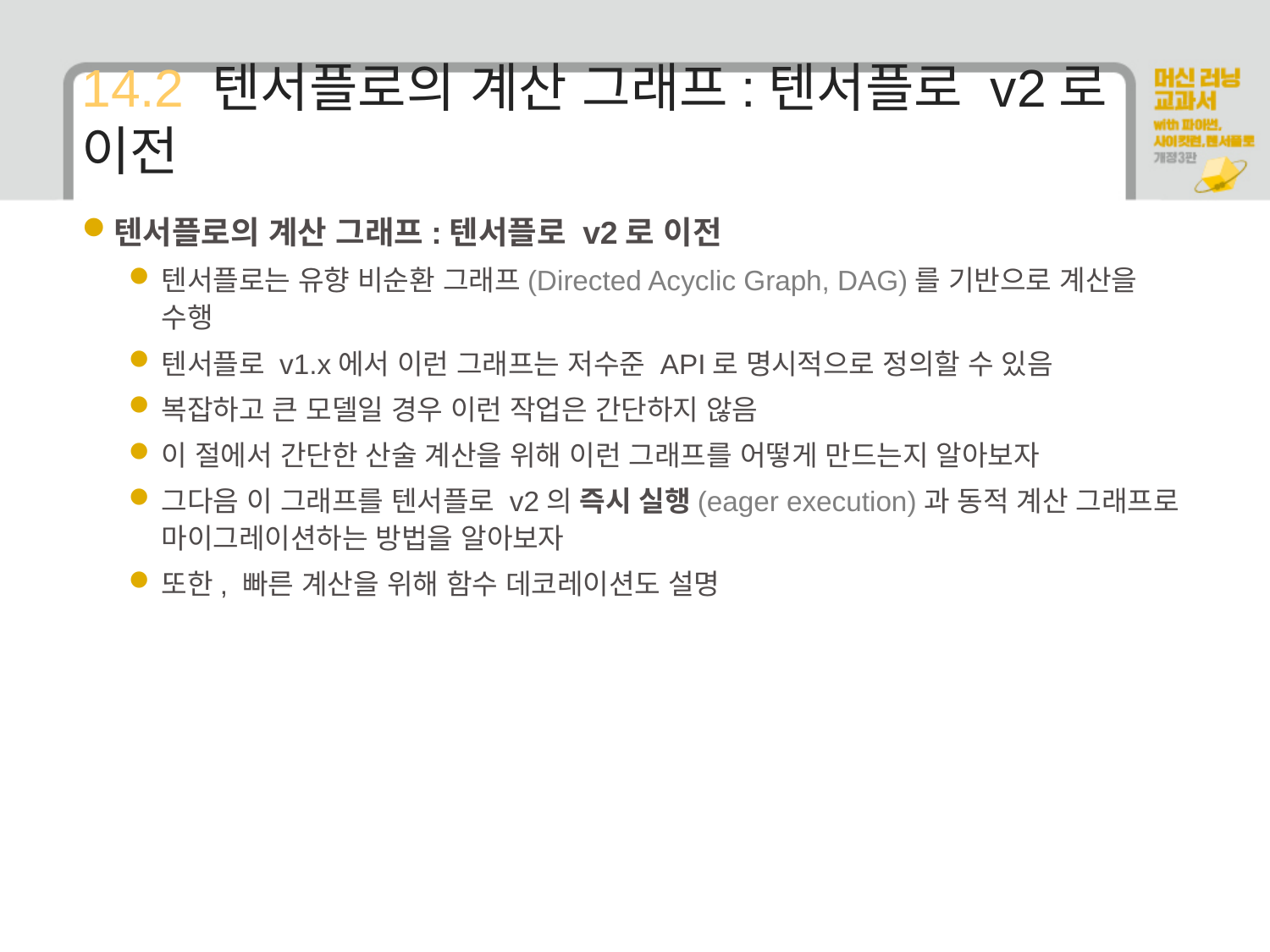

# 14.2 텐서플로의 계산 그래프:텐서플로 v2로 이전
텐서플로의 계산 그래프:텐서플로 v2로 이전
텐서플로는 유향 비순환 그래프(Directed Acyclic Graph, DAG)를 기반으로 계산을 수행
텐서플로 v1.x에서 이런 그래프는 저수준 API로 명시적으로 정의할 수 있음
복잡하고 큰 모델일 경우 이런 작업은 간단하지 않음
이 절에서 간단한 산술 계산을 위해 이런 그래프를 어떻게 만드는지 알아보자
그다음 이 그래프를 텐서플로 v2의 즉시 실행(eager execution)과 동적 계산 그래프로 마이그레이션하는 방법을 알아보자
또한, 빠른 계산을 위해 함수 데코레이션도 설명